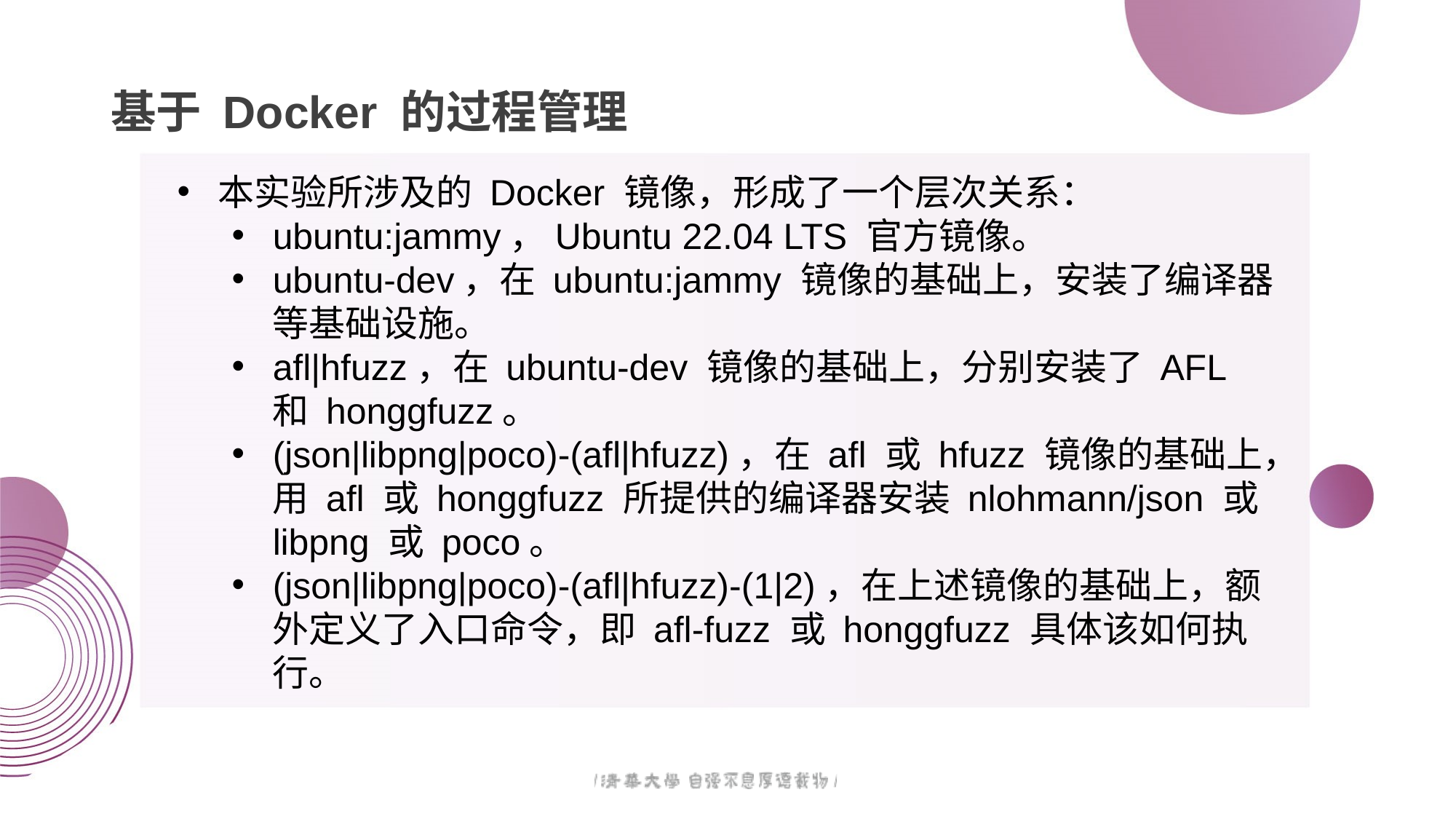

# 基于 Docker 的过程管理
本实验所涉及的 Docker 镜像，形成了一个层次关系：
ubuntu:jammy，Ubuntu 22.04 LTS 官方镜像。
ubuntu-dev，在 ubuntu:jammy 镜像的基础上，安装了编译器等基础设施。
afl|hfuzz，在 ubuntu-dev 镜像的基础上，分别安装了 AFL 和 honggfuzz。
(json|libpng|poco)-(afl|hfuzz)，在 afl 或 hfuzz 镜像的基础上，用 afl 或 honggfuzz 所提供的编译器安装 nlohmann/json 或 libpng 或 poco。
(json|libpng|poco)-(afl|hfuzz)-(1|2)，在上述镜像的基础上，额外定义了入口命令，即 afl-fuzz 或 honggfuzz 具体该如何执行。